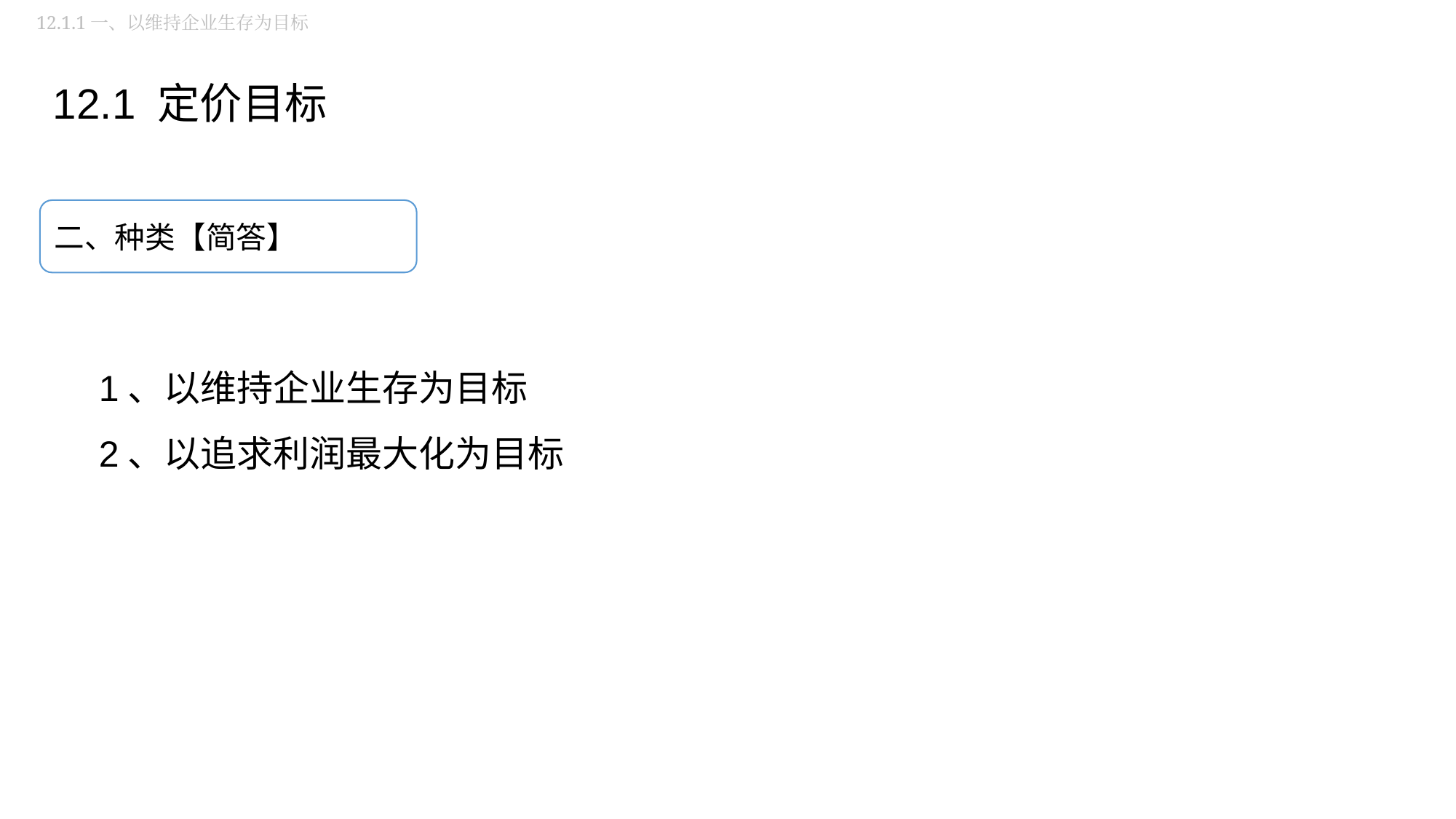

12.1.1一、以维持企业生存为目标
12.1 定价目标
二、种类【简答】
1、以维持企业生存为目标
2、以追求利润最大化为目标